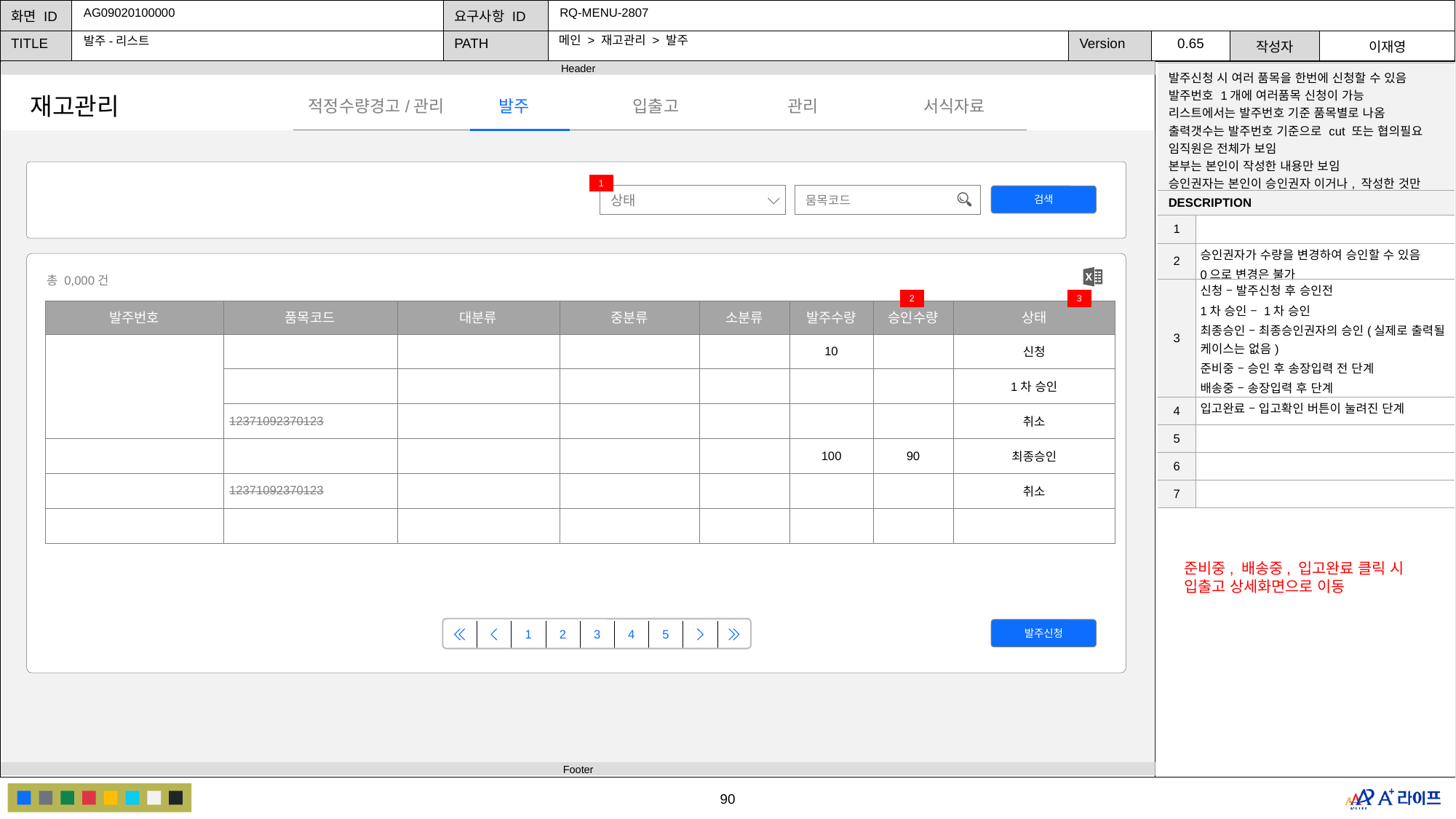

AG09020100000

RQ-MENU-2807

메인 > 재고관리 > 발주
발주-리스트
| 발주신청 시 여러 품목을 한번에 신청할 수 있음 발주번호 1개에 여러품목 신청이 가능 리스트에서는 발주번호 기준 품목별로 나옴 출력갯수는 발주번호 기준으로 cut 또는 협의필요 임직원은 전체가 보임 본부는 본인이 작성한 내용만 보임 승인권자는 본인이 승인권자 이거나, 작성한 것만 보임 |  |
| --- | --- |
| DESCRIPTION |  |
| 1 |  |
| 2 | 승인권자가 수량을 변경하여 승인할 수 있음 0으로 변경은 불가 |
| 3 | 신청 – 발주신청 후 승인전 1차 승인 – 1차 승인 최종승인 – 최종승인권자의 승인(실제로 출력될 케이스는 없음) 준비중 – 승인 후 송장입력 전 단계 배송중 – 송장입력 후 단계 입고완료 – 입고확인 버튼이 눌려진 단계 |
| 4 |  |
| 5 |  |
| 6 |  |
| 7 |  |
재고관리
발주
관리
적정수량경고/관리
입출고
서식자료

1
검색
상태
뭄목코드

총 0,000건

2
3
| 발주번호 | 품목코드 | 대분류 | 중분류 | 소분류 | 발주수량 | 승인수량 | 상태 |
| --- | --- | --- | --- | --- | --- | --- | --- |
|  |  |  |  |  | 10 |  | 신청 |
|  |  |  |  |  |  |  | 1차 승인 |
|  | 12371092370123 |  |  |  |  |  | 취소 |
|  |  |  |  |  | 100 | 90 | 최종승인 |
|  | 12371092370123 |  |  |  |  |  | 취소 |
|  |  |  |  |  |  |  |  |
준비중, 배송중, 입고완료 클릭 시
입출고 상세화면으로 이동
발주신청

|  |  | 1 | 2 | 3 | 4 | 5 |  |  |
| --- | --- | --- | --- | --- | --- | --- | --- | --- |